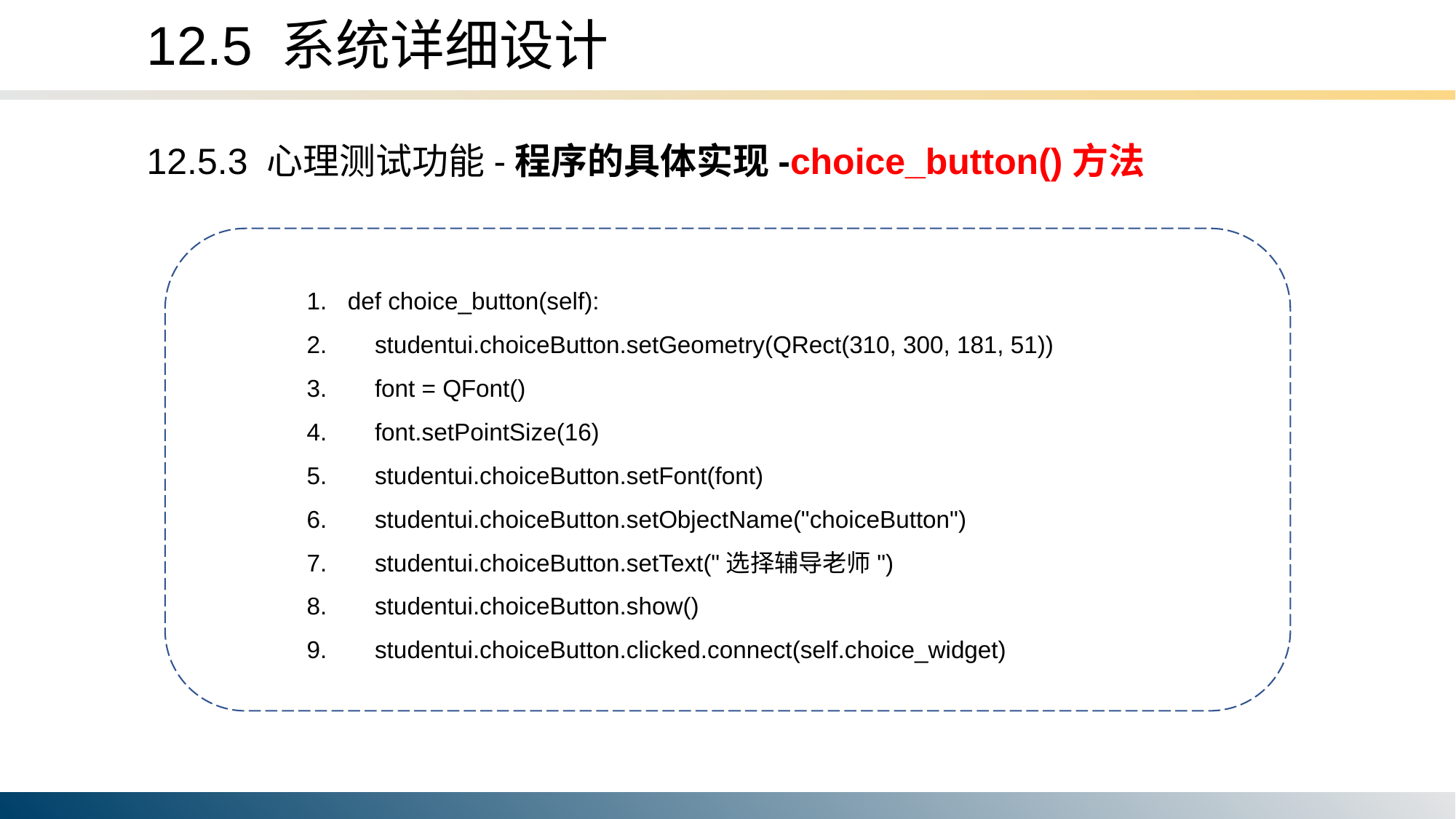

12.5 系统详细设计
12.5.3 心理测试功能-程序的具体实现-choice_button()方法

def choice_button(self):
    studentui.choiceButton.setGeometry(QRect(310, 300, 181, 51))
    font = QFont()
    font.setPointSize(16)
    studentui.choiceButton.setFont(font)
    studentui.choiceButton.setObjectName("choiceButton")
    studentui.choiceButton.setText("选择辅导老师")
    studentui.choiceButton.show()
    studentui.choiceButton.clicked.connect(self.choice_widget)